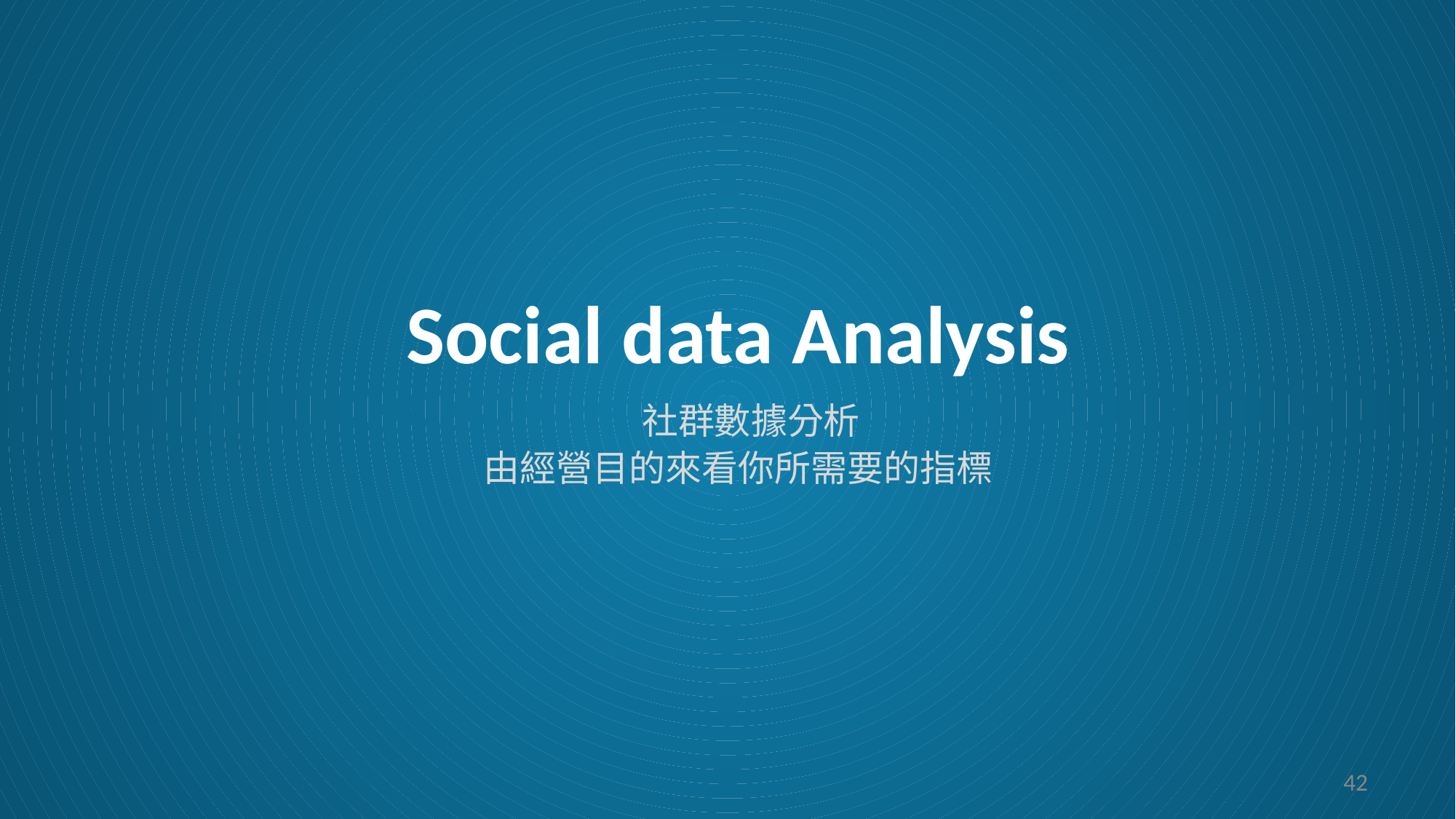

# Social data Analysis 社群數據分析 由經營目的來看你所需要的指標
42